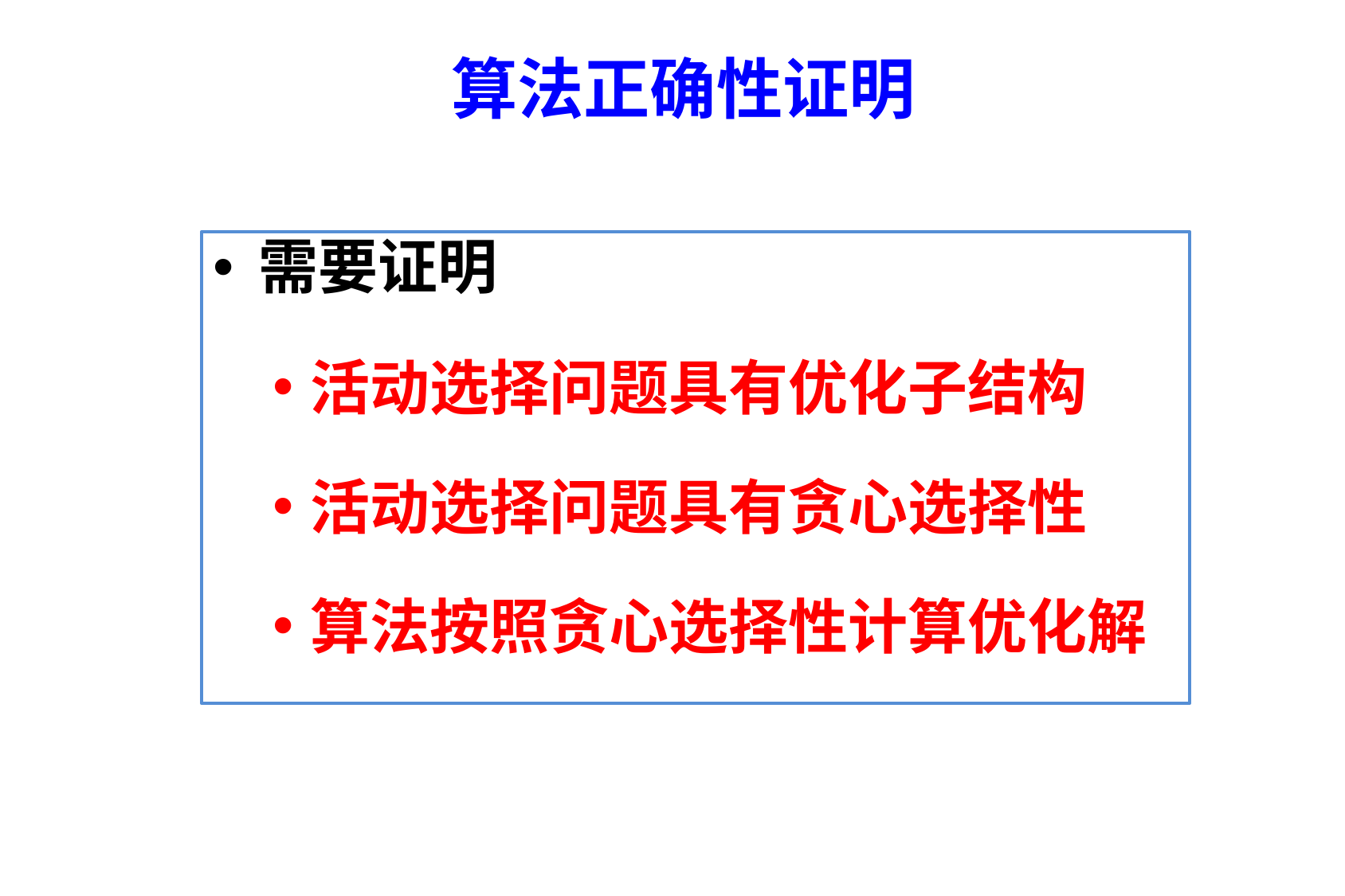

算法正确性证明
需要证明
活动选择问题具有优化子结构
活动选择问题具有贪心选择性
算法按照贪心选择性计算优化解